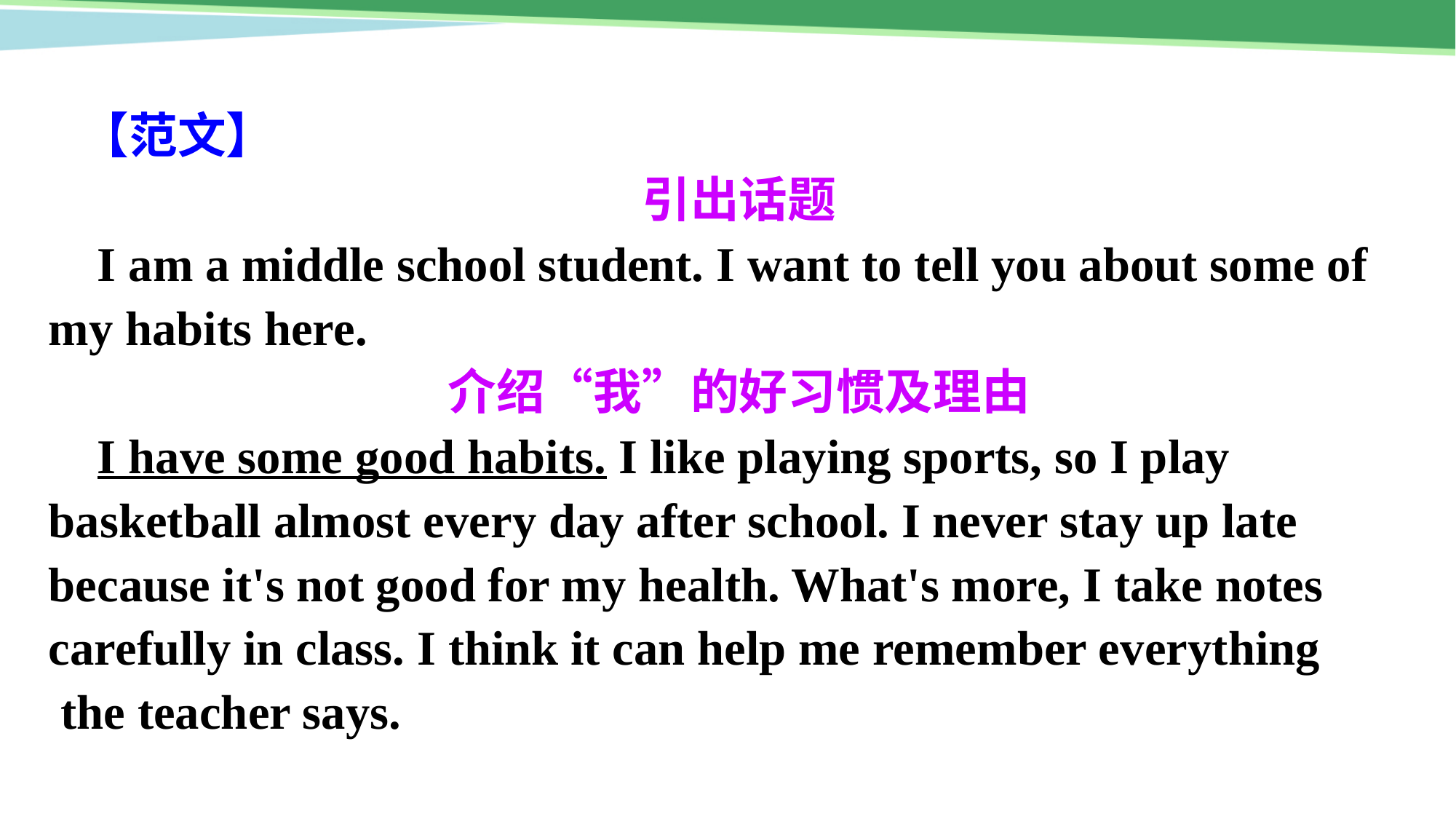

【范文】
引出话题
    I am a middle school student. I want to tell you about some of my habits here.
介绍“我”的好习惯及理由
    I have some good habits. I like playing sports, so I play basketball almost every day after school. I never stay up late because it's not good for my health. What's more, I take notes carefully in class. I think it can help me remember everything
 the teacher says.